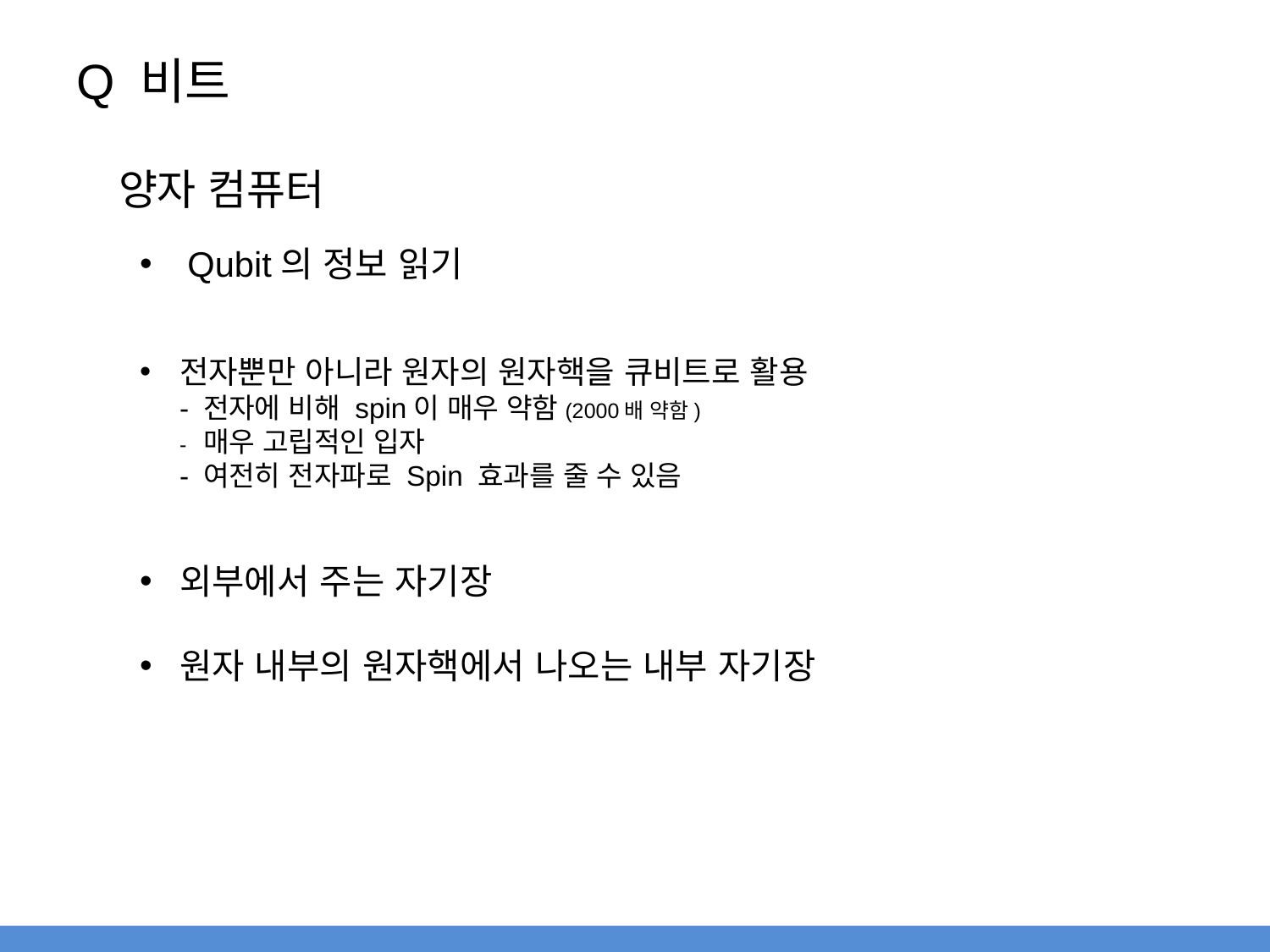

# Q 비트
양자 컴퓨터
Qubit의 정보 읽기

전자뿐만 아니라 원자의 원자핵을 큐비트로 활용
- 전자에 비해 spin이 매우 약함(2000배 약함)
-  매우 고립적인 입자
- 여전히 전자파로 Spin 효과를 줄 수 있음

외부에서 주는 자기장
원자 내부의 원자핵에서 나오는 내부 자기장